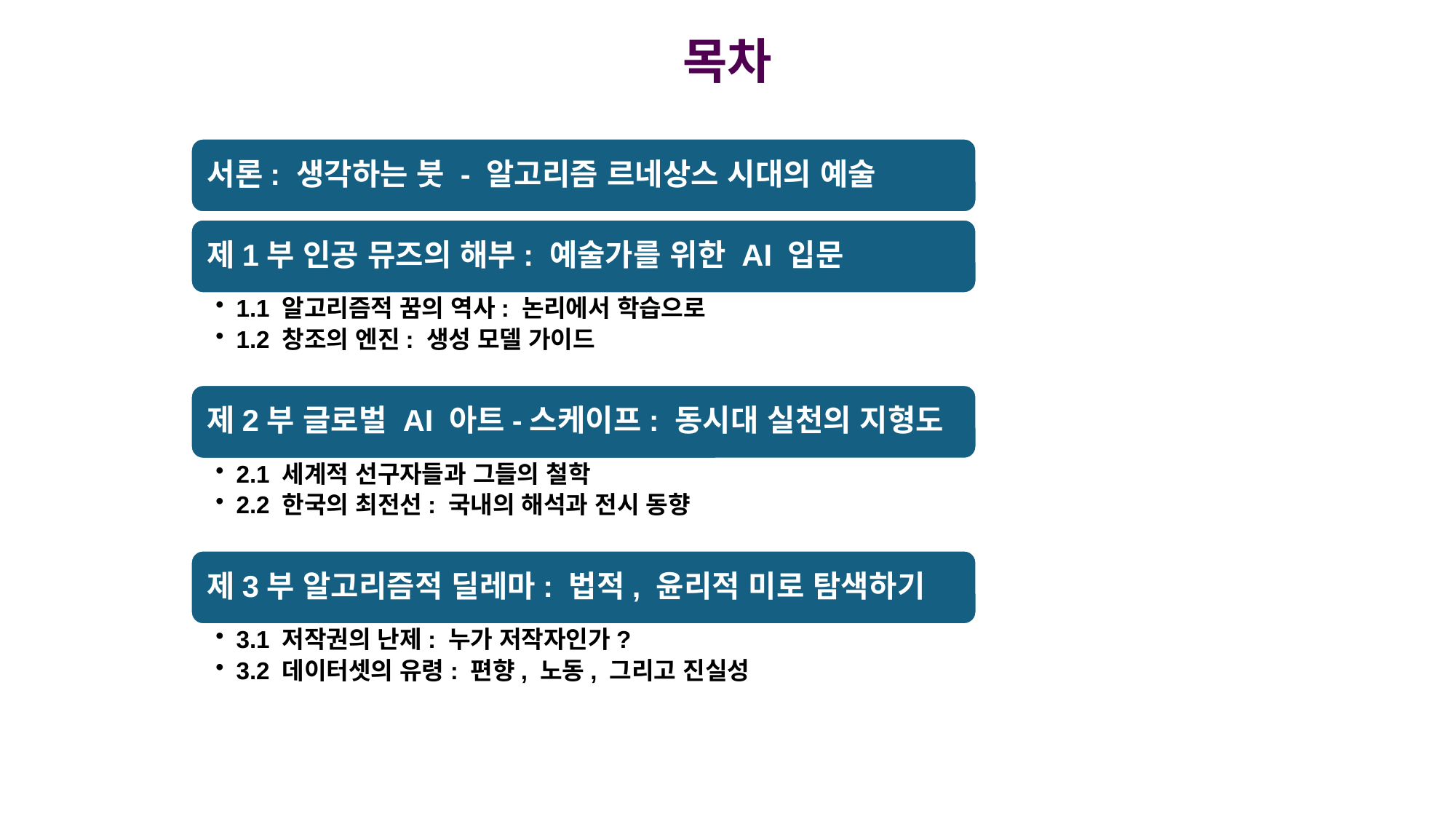

목차
서론: 생각하는 붓 - 알고리즘 르네상스 시대의 예술
제1부 인공 뮤즈의 해부: 예술가를 위한 AI 입문
1.1 알고리즘적 꿈의 역사: 논리에서 학습으로
1.2 창조의 엔진: 생성 모델 가이드
제2부 글로벌 AI 아트-스케이프: 동시대 실천의 지형도
2.1 세계적 선구자들과 그들의 철학
2.2 한국의 최전선: 국내의 해석과 전시 동향
제3부 알고리즘적 딜레마: 법적, 윤리적 미로 탐색하기
3.1 저작권의 난제: 누가 저작자인가?
3.2 데이터셋의 유령: 편향, 노동, 그리고 진실성